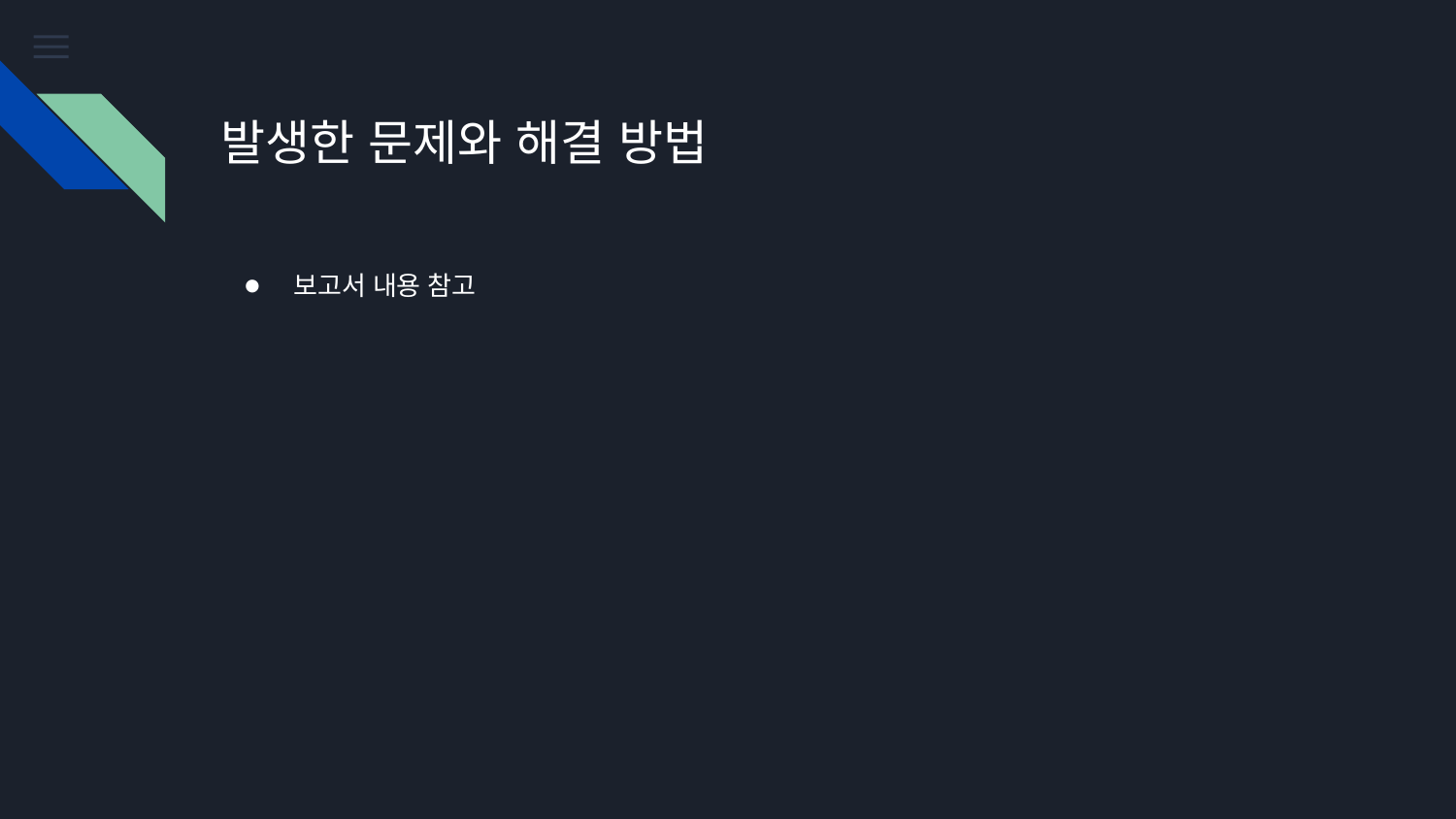

# 발생한 문제와 해결 방법
보고서 내용 참고